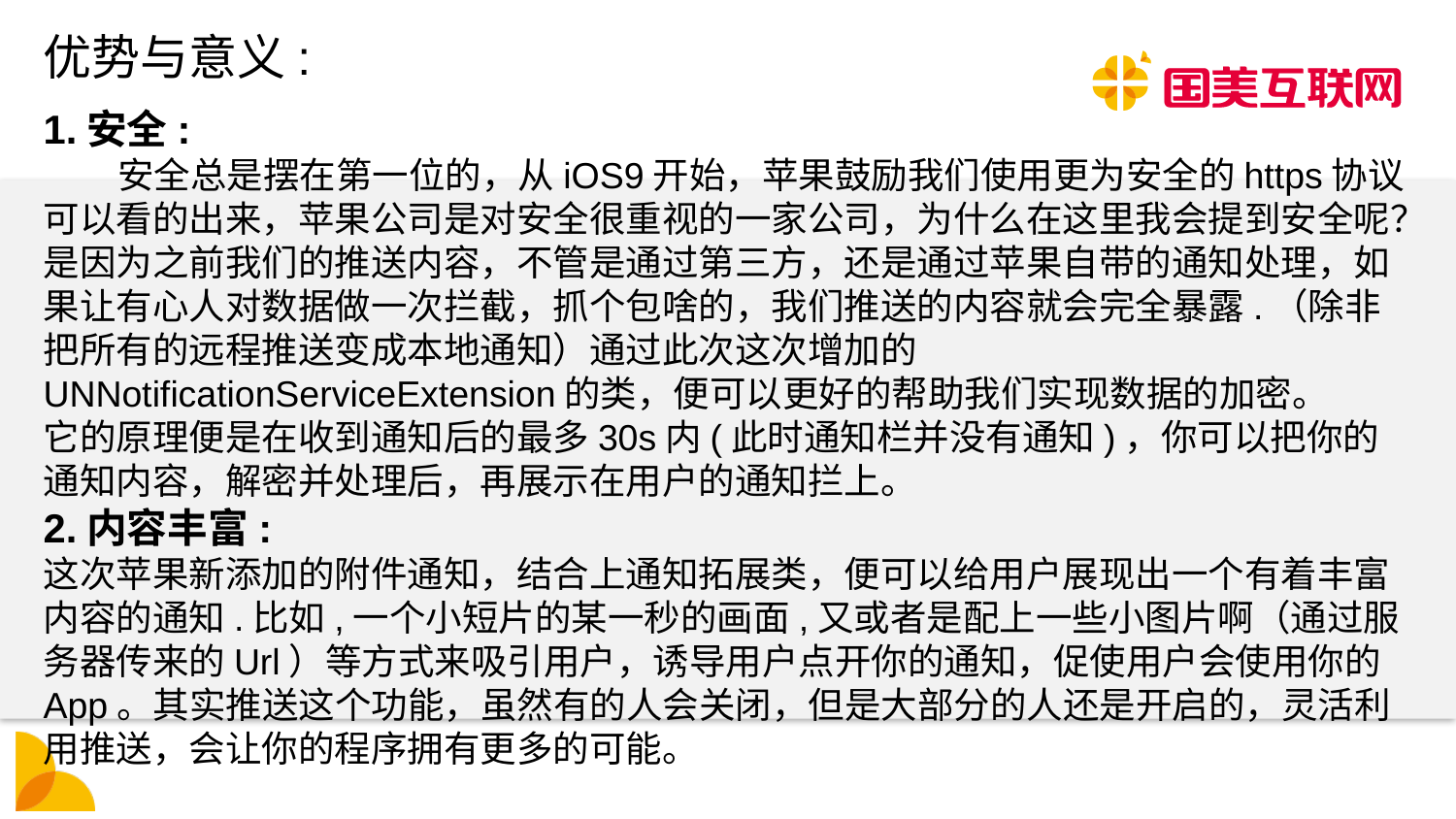

优势与意义:
1.安全:
        安全总是摆在第一位的，从iOS9开始，苹果鼓励我们使用更为安全的https协议可以看的出来，苹果公司是对安全很重视的一家公司，为什么在这里我会提到安全呢？是因为之前我们的推送内容，不管是通过第三方，还是通过苹果自带的通知处理，如果让有心人对数据做一次拦截，抓个包啥的，我们推送的内容就会完全暴露.（除非把所有的远程推送变成本地通知）通过此次这次增加的UNNotificationServiceExtension的类，便可以更好的帮助我们实现数据的加密。
它的原理便是在收到通知后的最多30s内(此时通知栏并没有通知)，你可以把你的通知内容，解密并处理后，再展示在用户的通知拦上。
2.内容丰富:
这次苹果新添加的附件通知，结合上通知拓展类，便可以给用户展现出一个有着丰富内容的通知.比如,一个小短片的某一秒的画面,又或者是配上一些小图片啊（通过服务器传来的Url）等方式来吸引用户，诱导用户点开你的通知，促使用户会使用你的App。其实推送这个功能，虽然有的人会关闭，但是大部分的人还是开启的，灵活利用推送，会让你的程序拥有更多的可能。